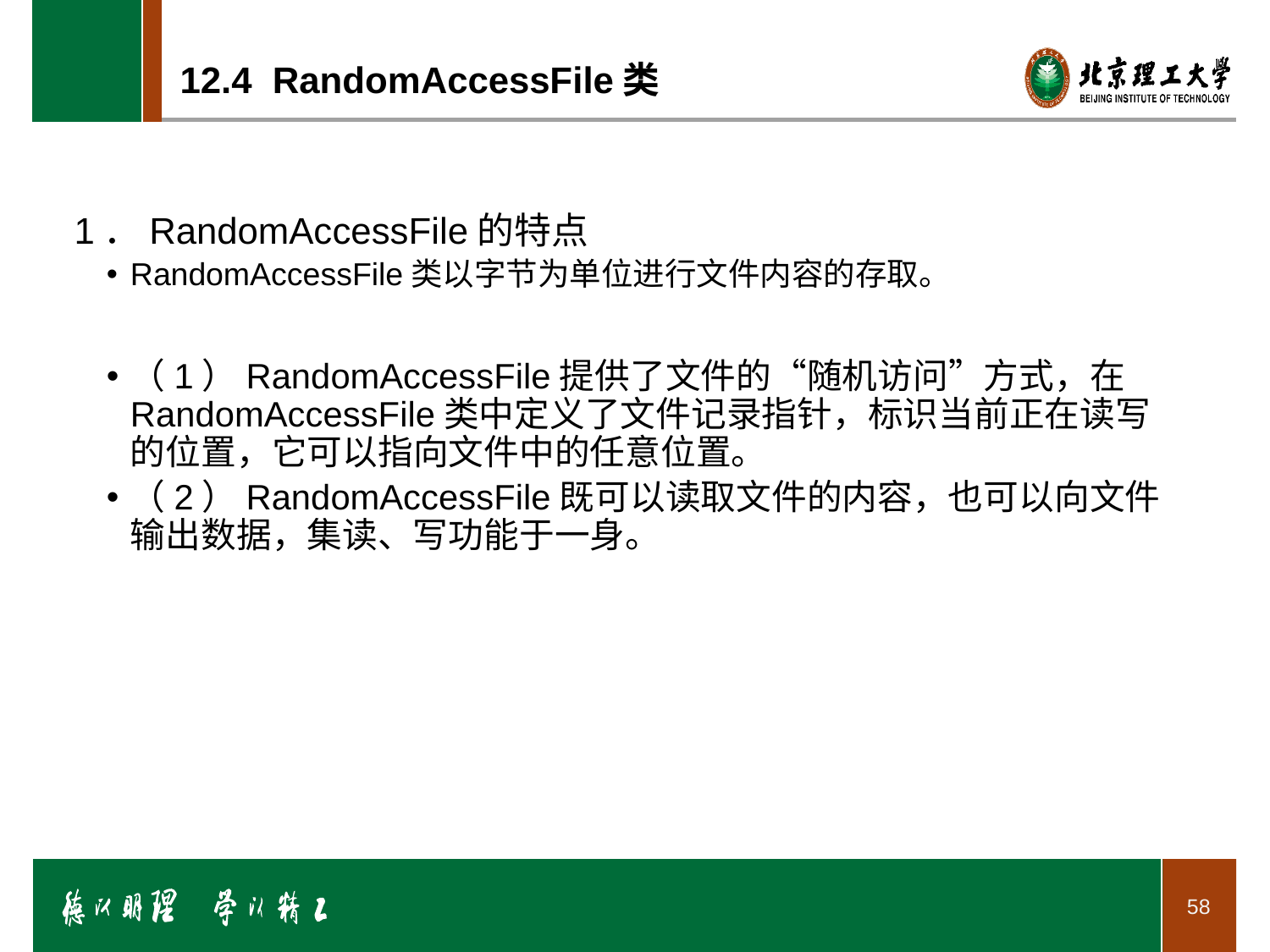

# 12.4  RandomAccessFile类
1．RandomAccessFile的特点
RandomAccessFile类以字节为单位进行文件内容的存取。

（1）RandomAccessFile提供了文件的“随机访问”方式，在RandomAccessFile类中定义了文件记录指针，标识当前正在读写的位置，它可以指向文件中的任意位置。
（2）RandomAccessFile既可以读取文件的内容，也可以向文件输出数据，集读、写功能于一身。